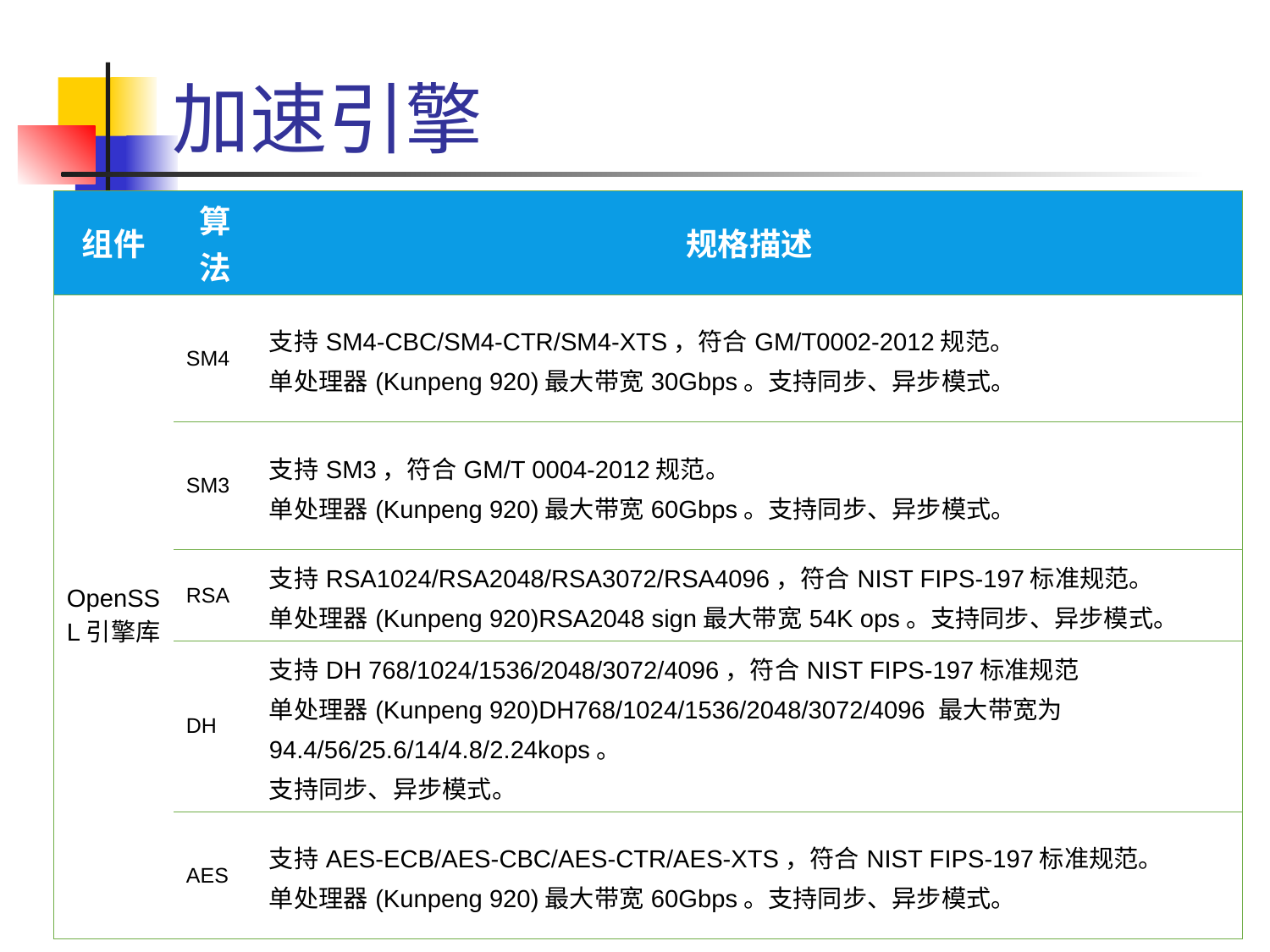

# 加速引擎
| 组件 | 算法 | 规格描述 |
| --- | --- | --- |
| OpenSSL引擎库 | SM4 | 支持SM4-CBC/SM4-CTR/SM4-XTS，符合GM/T0002-2012规范。 单处理器(Kunpeng 920)最大带宽30Gbps。支持同步、异步模式。 |
|  | SM3 | 支持SM3，符合GM/T 0004-2012规范。 单处理器(Kunpeng 920)最大带宽60Gbps。支持同步、异步模式。 |
|  | RSA | 支持RSA1024/RSA2048/RSA3072/RSA4096，符合NIST FIPS-197标准规范。 单处理器(Kunpeng 920)RSA2048 sign最大带宽54K ops。支持同步、异步模式。 |
|  | DH | 支持DH 768/1024/1536/2048/3072/4096，符合NIST FIPS-197标准规范 单处理器(Kunpeng 920)DH768/1024/1536/2048/3072/4096 最大带宽为94.4/56/25.6/14/4.8/2.24kops。 支持同步、异步模式。 |
|  | AES | 支持AES-ECB/AES-CBC/AES-CTR/AES-XTS，符合NIST FIPS-197标准规范。 单处理器(Kunpeng 920)最大带宽60Gbps。支持同步、异步模式。 |